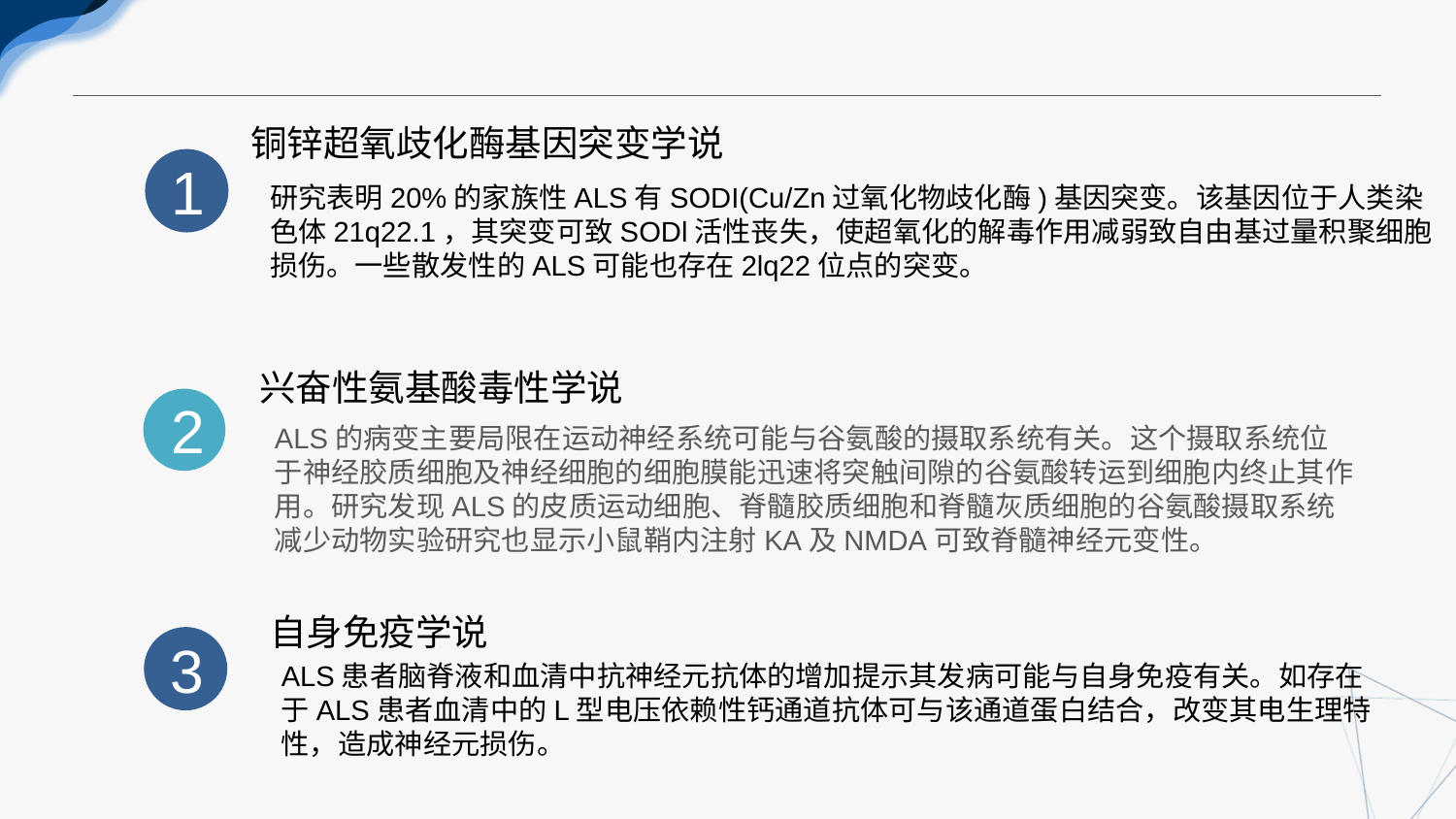

铜锌超氧歧化酶基因突变学说

1
研究表明20%的家族性ALS有SODI(Cu/Zn过氧化物歧化酶)基因突变。该基因位于人类染色体21q22.1，其突变可致SODl活性丧失，使超氧化的解毒作用减弱致自由基过量积聚细胞损伤。一些散发性的ALS可能也存在2lq22位点的突变。

兴奋性氨基酸毒性学说

2
ALS的病变主要局限在运动神经系统可能与谷氨酸的摄取系统有关。这个摄取系统位于神经胶质细胞及神经细胞的细胞膜能迅速将突触间隙的谷氨酸转运到细胞内终止其作用。研究发现ALS的皮质运动细胞、脊髓胶质细胞和脊髓灰质细胞的谷氨酸摄取系统减少动物实验研究也显示小鼠鞘内注射KA及NMDA可致脊髓神经元变性。
自身免疫学说

3
ALS患者脑脊液和血清中抗神经元抗体的增加提示其发病可能与自身免疫有关。如存在于ALS患者血清中的L型电压依赖性钙通道抗体可与该通道蛋白结合，改变其电生理特性，造成神经元损伤。